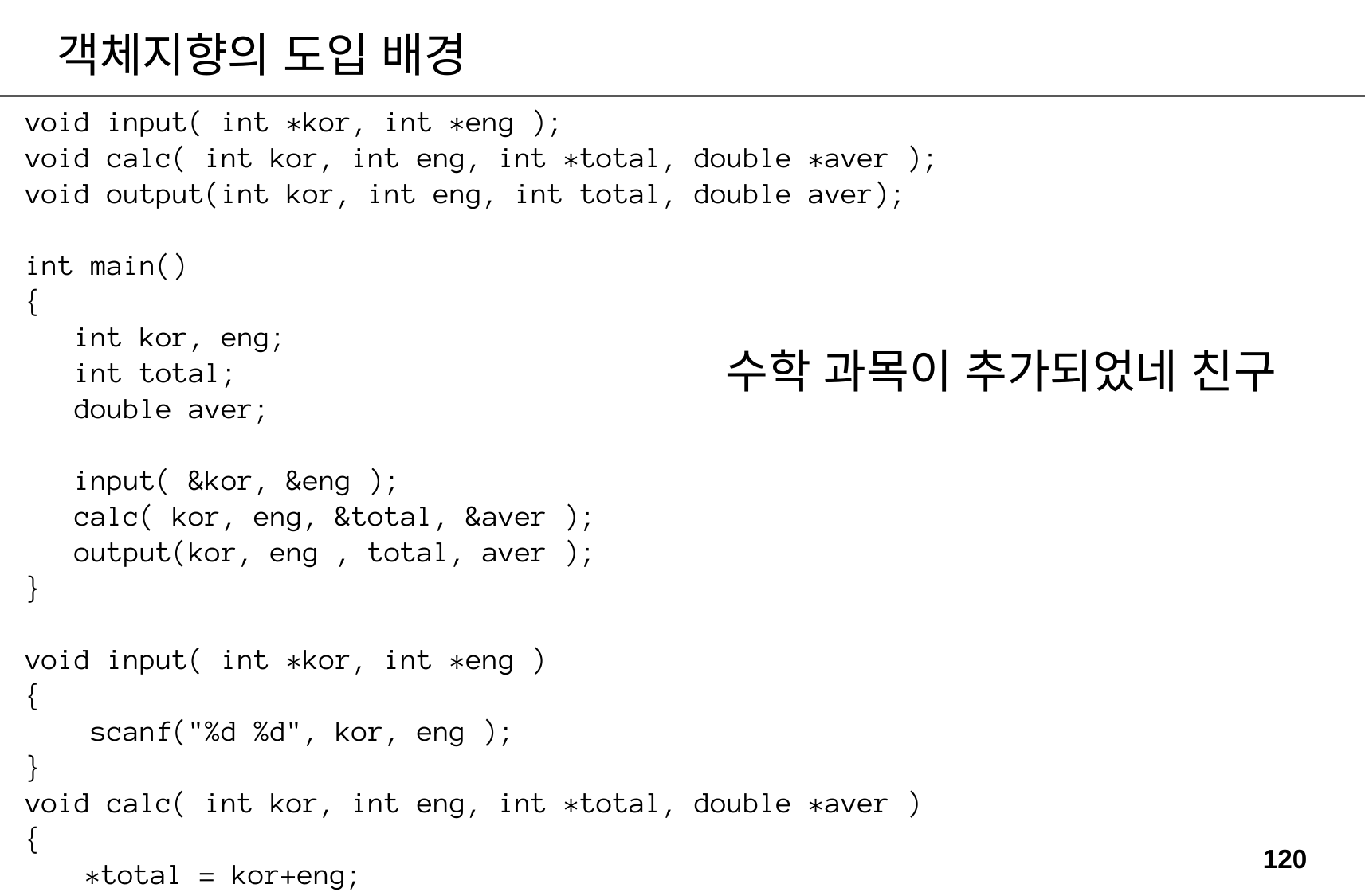

객체지향의 도입 배경
void input( int *kor, int *eng );
void calc( int kor, int eng, int *total, double *aver );
void output(int kor, int eng, int total, double aver);

int main()
{
   int kor, eng;
   int total;
   double aver;

   input( &kor, &eng );
   calc( kor, eng, &total, &aver );
   output(kor, eng , total, aver );
}

void input( int *kor, int *eng )
{
    scanf("%d %d", kor, eng );
}
void calc( int kor, int eng, int *total, double *aver )
{
*total = kor+eng;
*aver = *total/2.;
}
void output(int kor, int eng, int total, double aver)
{
    printf("%d %d %d %5.2lf", kor, eng, total, aver);
}
수학 과목이 추가되었네 친구